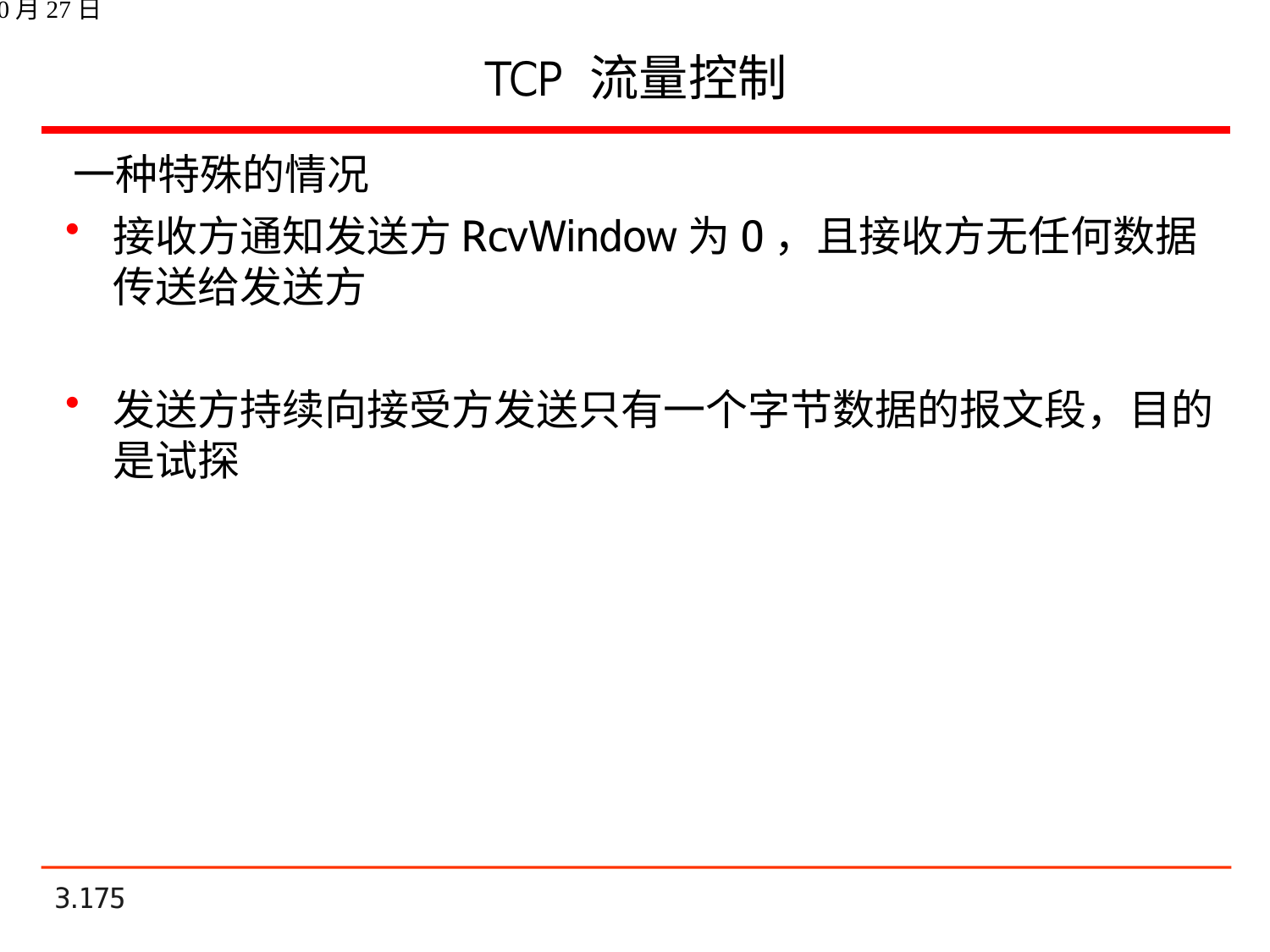

# TCP 流量控制
一种特殊的情况
接收方通知发送方RcvWindow为0，且接收方无任何数据传送给发送方

发送方持续向接受方发送只有一个字节数据的报文段，目的是试探

2020年10月27日